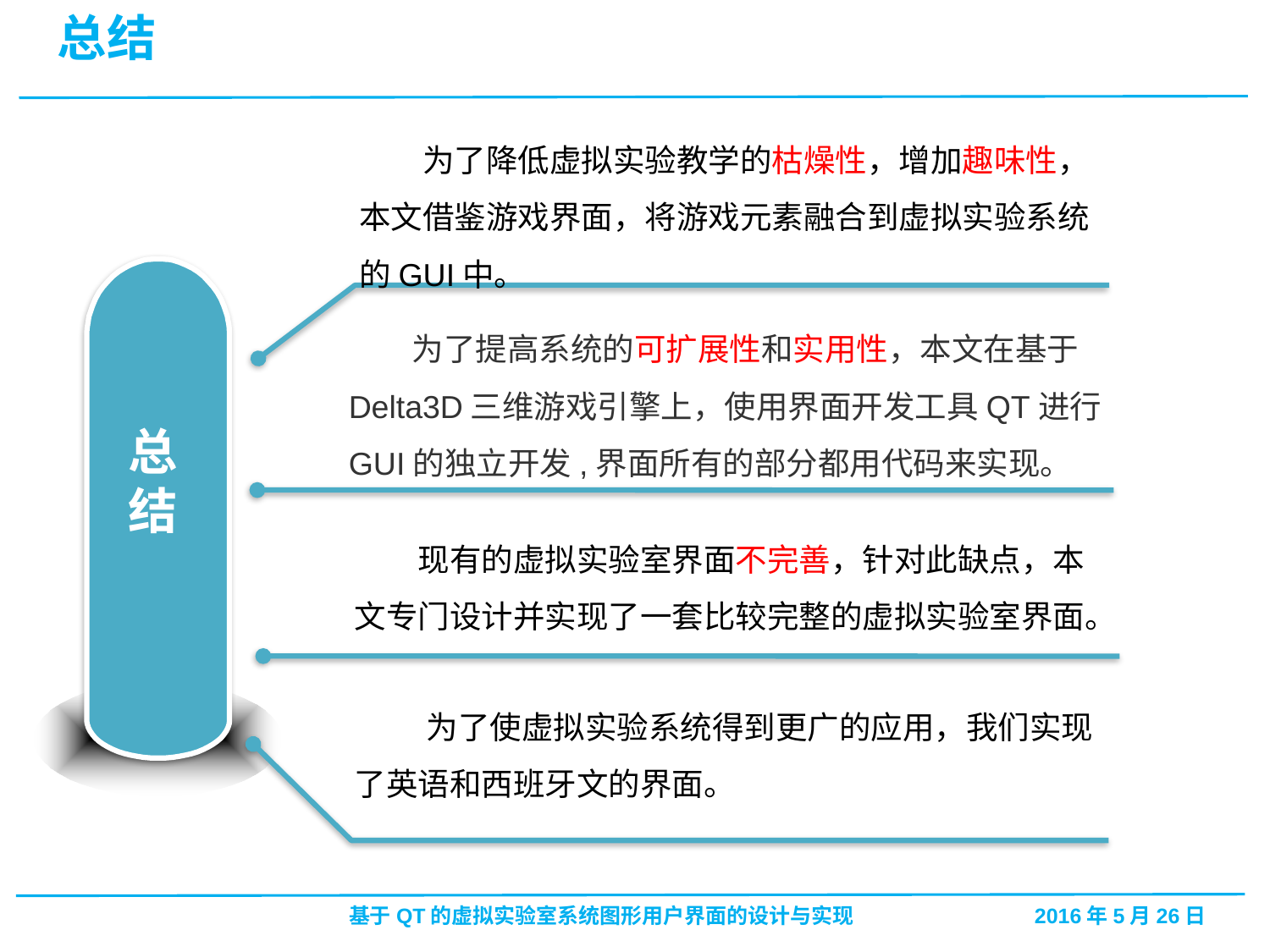

总结
为了降低虚拟实验教学的枯燥性，增加趣味性，本文借鉴游戏界面，将游戏元素融合到虚拟实验系统的GUI中。

总结

为了提高系统的可扩展性和实用性，本文在基于Delta3D三维游戏引擎上，使用界面开发工具QT进行GUI的独立开发,界面所有的部分都用代码来实现。

现有的虚拟实验室界面不完善，针对此缺点，本文专门设计并实现了一套比较完整的虚拟实验室界面。

  为了使虚拟实验系统得到更广的应用，我们实现了英语和西班牙文的界面。

                                                                 基于QT的虚拟实验室系统图形用户界面的设计与实现                                    2016年5月26日